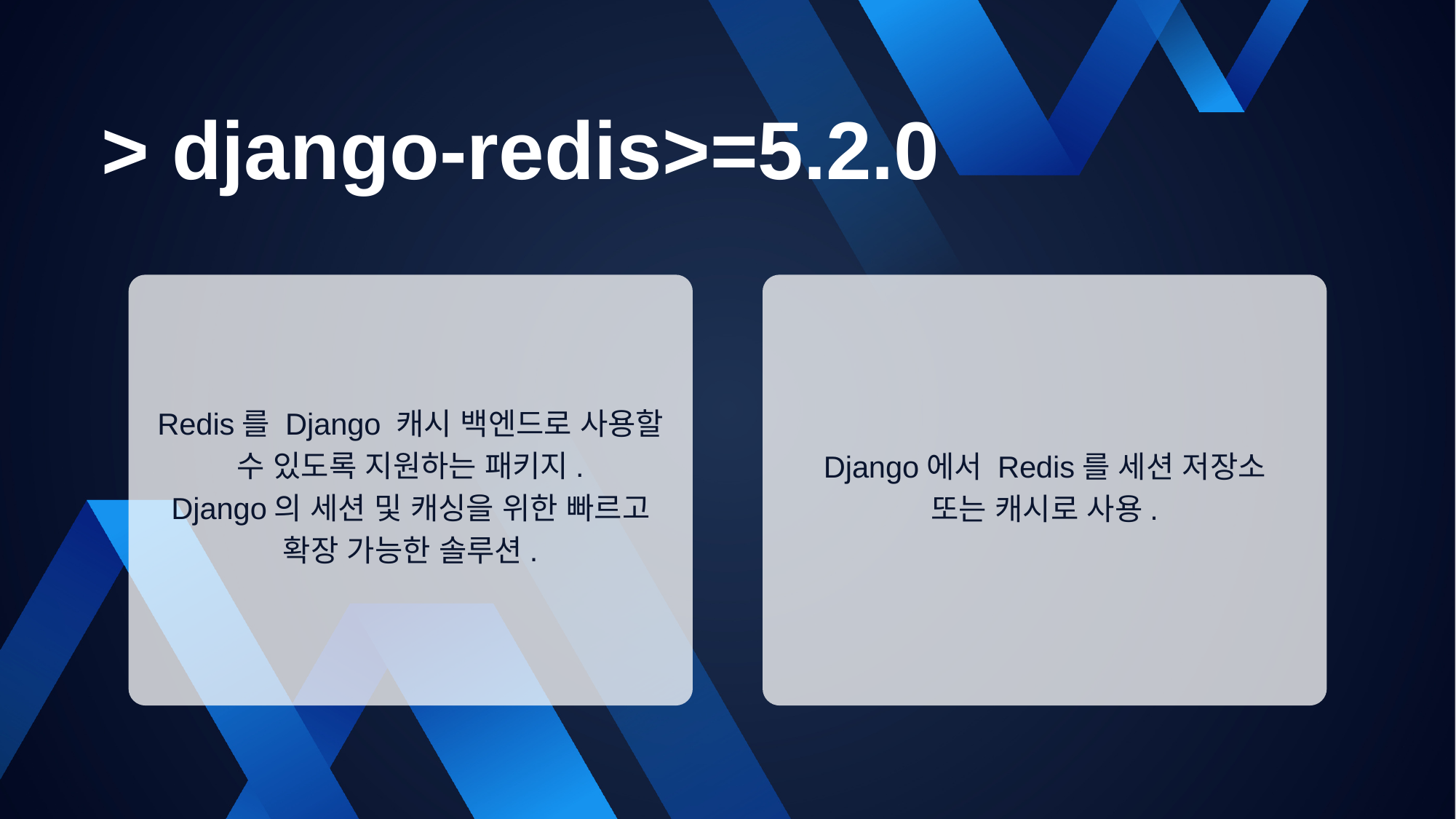

> django-redis>=5.2.0

Redis를 Django 캐시 백엔드로 사용할 수 있도록 지원하는 패키지.
Django의 세션 및 캐싱을 위한 빠르고 확장 가능한 솔루션.
Django에서 Redis를 세션 저장소 또는 캐시로 사용.